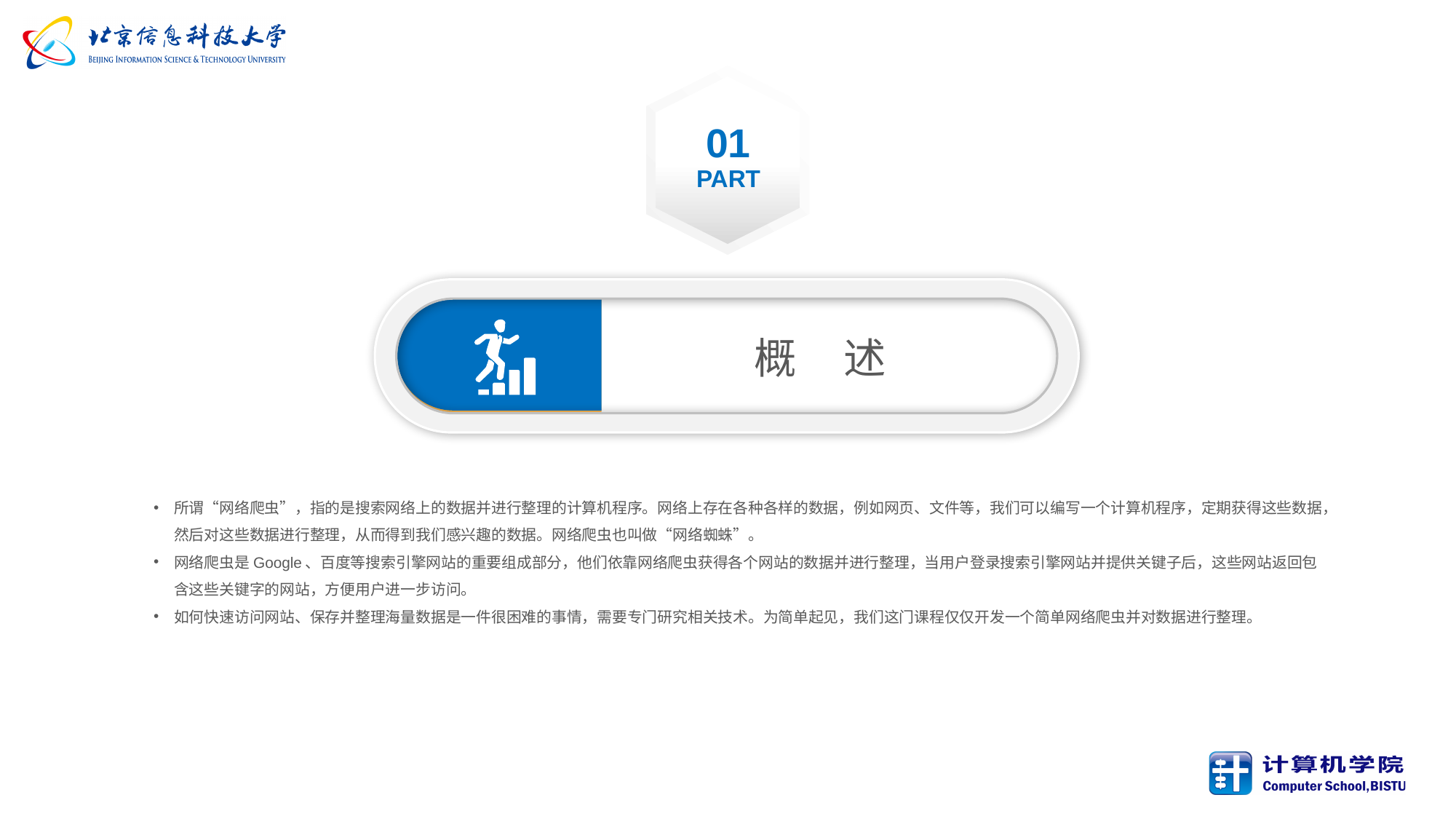

01
PART

概     述
所谓“网络爬虫”，指的是搜索网络上的数据并进行整理的计算机程序。网络上存在各种各样的数据，例如网页、文件等，我们可以编写一个计算机程序，定期获得这些数据，然后对这些数据进行整理，从而得到我们感兴趣的数据。网络爬虫也叫做“网络蜘蛛”。
网络爬虫是Google、百度等搜索引擎网站的重要组成部分，他们依靠网络爬虫获得各个网站的数据并进行整理，当用户登录搜索引擎网站并提供关键子后，这些网站返回包含这些关键字的网站，方便用户进一步访问。
如何快速访问网站、保存并整理海量数据是一件很困难的事情，需要专门研究相关技术。为简单起见，我们这门课程仅仅开发一个简单网络爬虫并对数据进行整理。